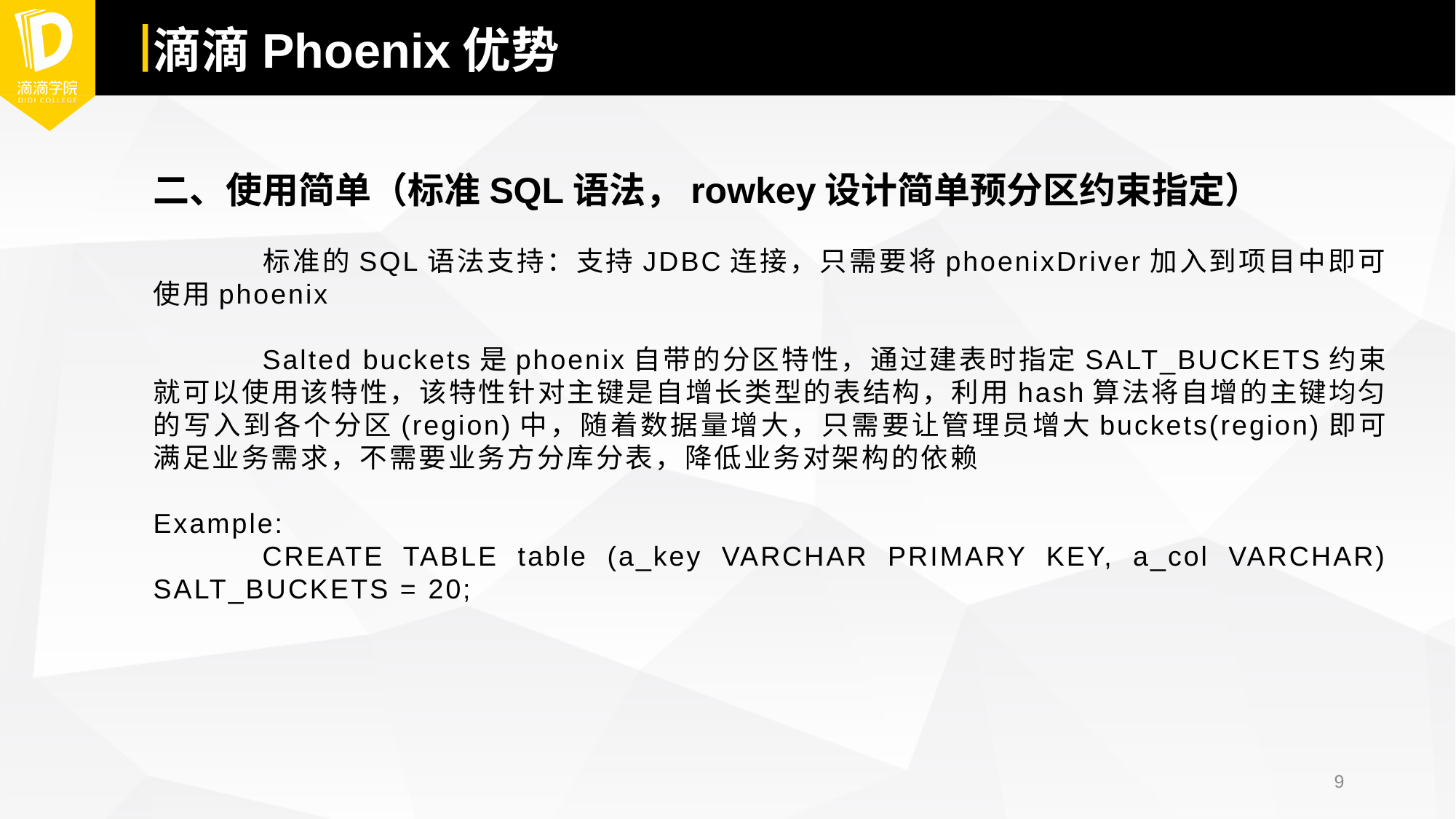

# 滴滴Phoenix优势
二、使用简单（标准SQL语法，rowkey设计简单预分区约束指定）

	标准的SQL语法支持：支持JDBC连接，只需要将phoenixDriver加入到项目中即可使用phoenix

	Salted buckets是phoenix自带的分区特性，通过建表时指定SALT_BUCKETS约束就可以使用该特性，该特性针对主键是自增长类型的表结构，利用hash算法将自增的主键均匀的写入到各个分区(region)中，随着数据量增大，只需要让管理员增大buckets(region)即可满足业务需求，不需要业务方分库分表，降低业务对架构的依赖

Example:
	CREATE TABLE table (a_key VARCHAR PRIMARY KEY, a_col VARCHAR) SALT_BUCKETS = 20;

9